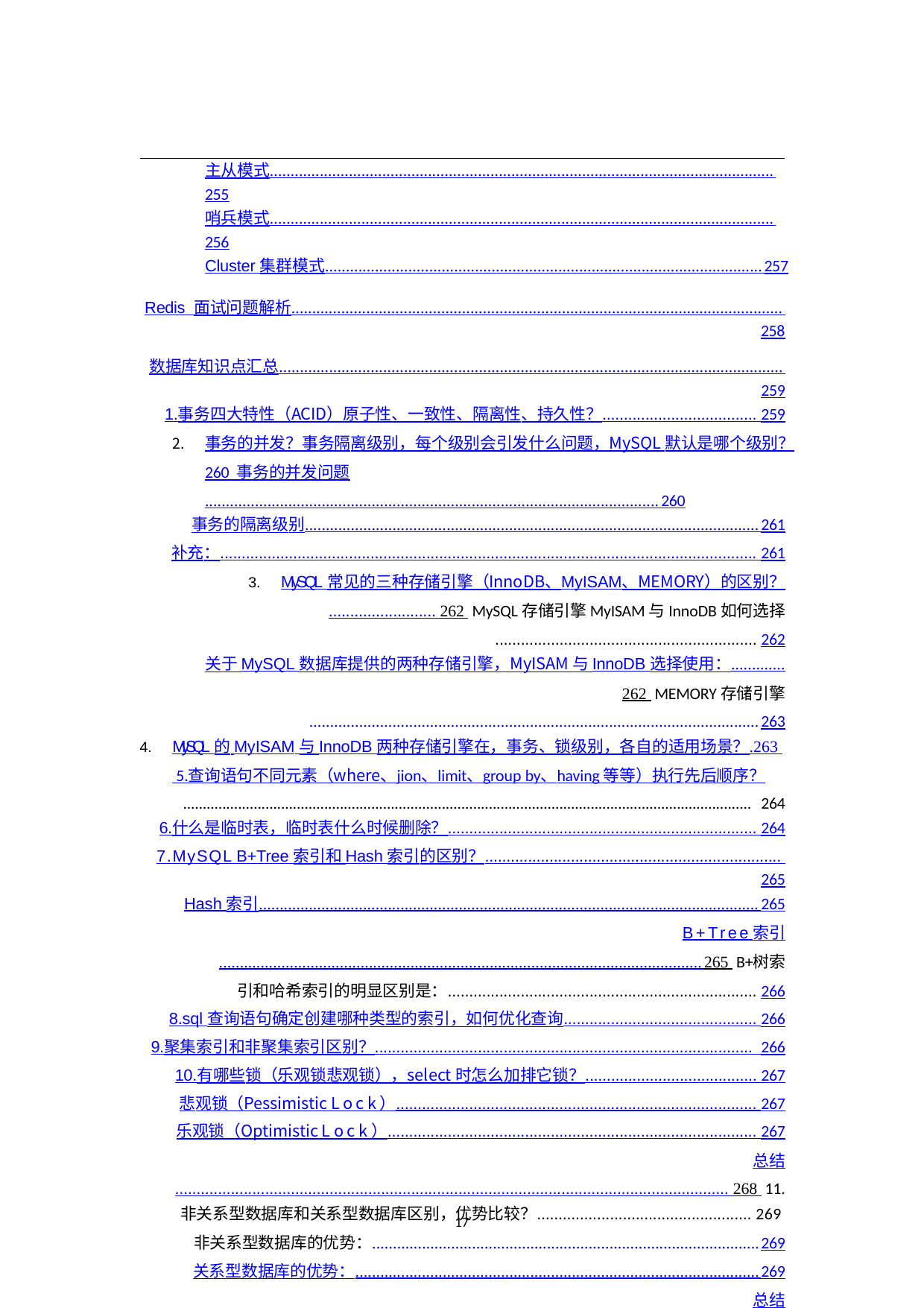

主从模式.........................................................................................................................255
哨兵模式.........................................................................................................................256
Cluster 集群模式.........................................................................................................257

Redis  面试问题解析......................................................................................................................258
数据库知识点汇总.........................................................................................................................259
1.事务四大特性（ACID）原子性、一致性、隔离性、持久性？.................................... 259
事务的并发？事务隔离级别，每个级别会引发什么问题，MySQL 默认是哪个级别？260  事务的并发问题.............................................................................................................260
事务的隔离级别.............................................................................................................261
补充：............................................................................................................................. 261
MySQL 常见的三种存储引擎（InnoDB、MyISAM、MEMORY）的区别？......................... 262  MySQL 存储引擎 MyISAM 与 InnoDB 如何选择............................................................. 262
关于 MySQL 数据库提供的两种存储引擎，MyISAM 与 InnoDB 选择使用：.............262  MEMORY 存储引擎............................................................................................................263
MySQL 的 MyISAM 与 InnoDB 两种存储引擎在，事务、锁级别，各自的适用场景？.263  5.查询语句不同元素（where、jion、limit、group by、having 等等）执行先后顺序？
.................................................................................................................................................  264
6.什么是临时表，临时表什么时候删除？........................................................................ 264
7.MySQL B+Tree 索引和 Hash 索引的区别？..................................................................... 265
Hash 索引........................................................................................................................265
B+Tree 索引....................................................................................................................265  B+树索引和哈希索引的明显区别是：........................................................................ 266
8.sql 查询语句确定创建哪种类型的索引，如何优化查询............................................. 266
9.聚集索引和非聚集索引区别？........................................................................................  266
10.有哪些锁（乐观锁悲观锁），select 时怎么加排它锁？........................................ 267
悲观锁（Pessimistic Lock）.................................................................................... 267
乐观锁（Optimistic Lock）...................................................................................... 267
总结................................................................................................................................. 268  11.非关系型数据库和关系型数据库区别，优势比较？.................................................. 269 非关系型数据库的优势：.............................................................................................269
关系型数据库的优势：.................................................................................................269
总结................................................................................................................................. 269  12.数据库三范式，根据某个场景设计数据表？.............................................................. 269
第一范式(确保每列保持原子性)................................................................................ 269
第二范式(确保表中的每列都和主键相关)................................................................ 270
第三范式(确保每列都和主键列直接相关,而不是间接相关).................................. 270
13.数据库的读写分离、主从复制，主从复制分析的 7 个问题？................................ 270  主从复制的几种方式.....................................................................................................270
同步复制.................................................................................................................270
异步复制.................................................................................................................270
半同步复制.............................................................................................................271

17